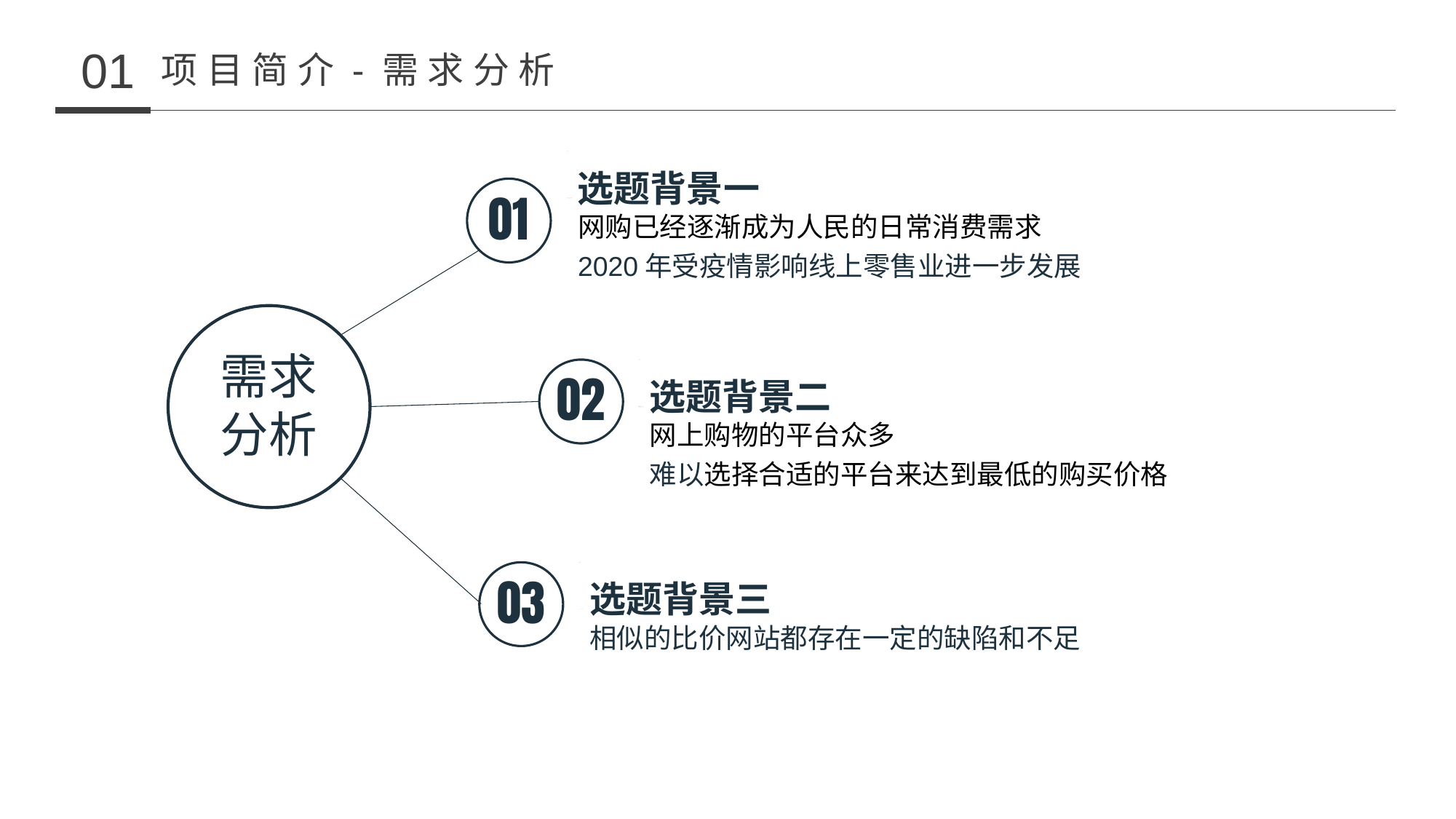

01
项目简介-需求分析
选题背景一
网购已经逐渐成为人民的日常消费需求
2020年受疫情影响线上零售业进一步发展

01

需求分析

02
选题背景二
网上购物的平台众多
难以选择合适的平台来达到最低的购买价格

03
选题背景三
相似的比价网站都存在一定的缺陷和不足